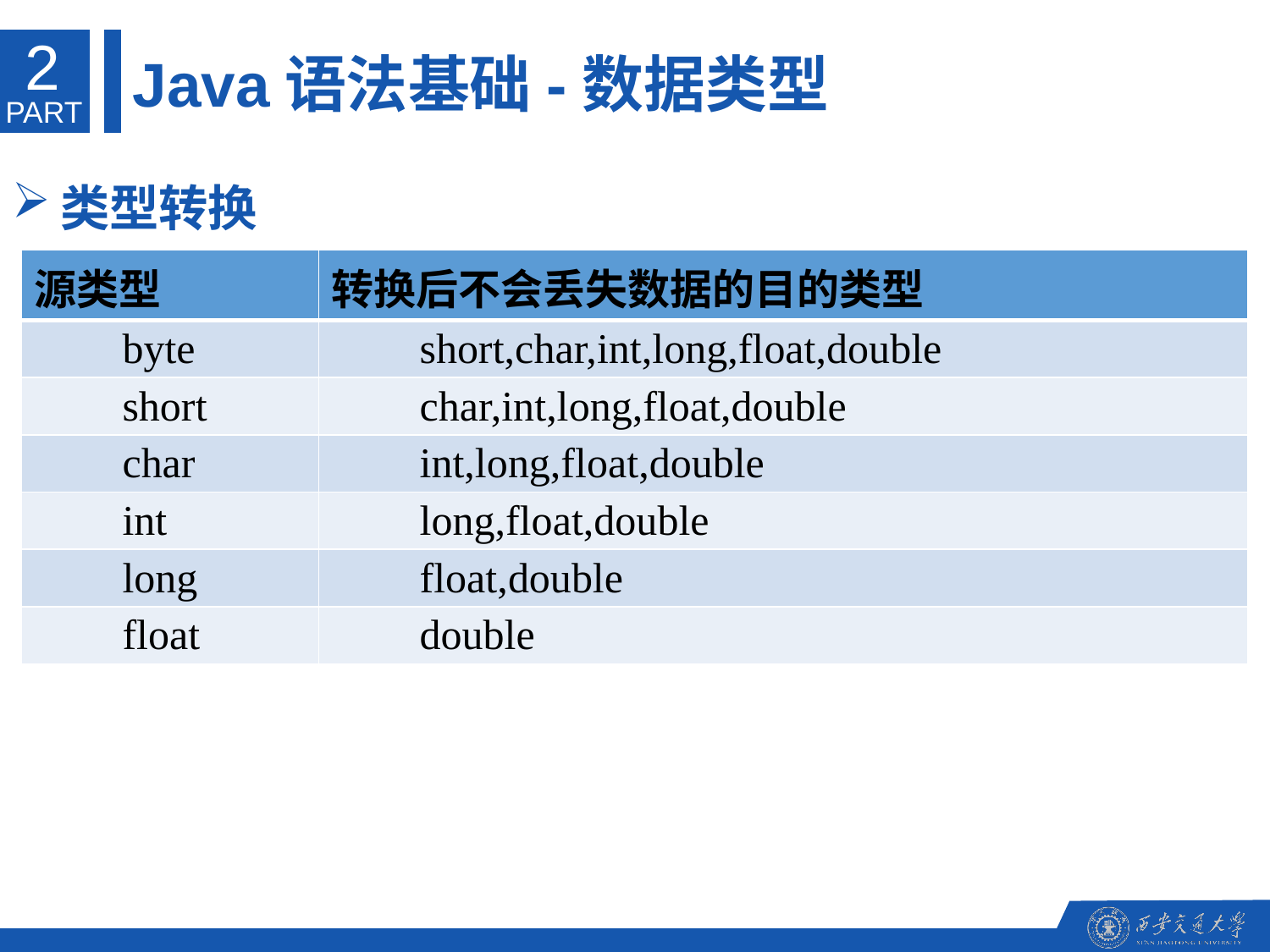

2
Java语法基础-数据类型
PART
类型转换

| 源类型 | 转换后不会丢失数据的目的类型 |
| --- | --- |
| byte | short,char,int,long,float,double |
| short | char,int,long,float,double |
| char | int,long,float,double |
| int | long,float,double |
| long | float,double |
| float | double |